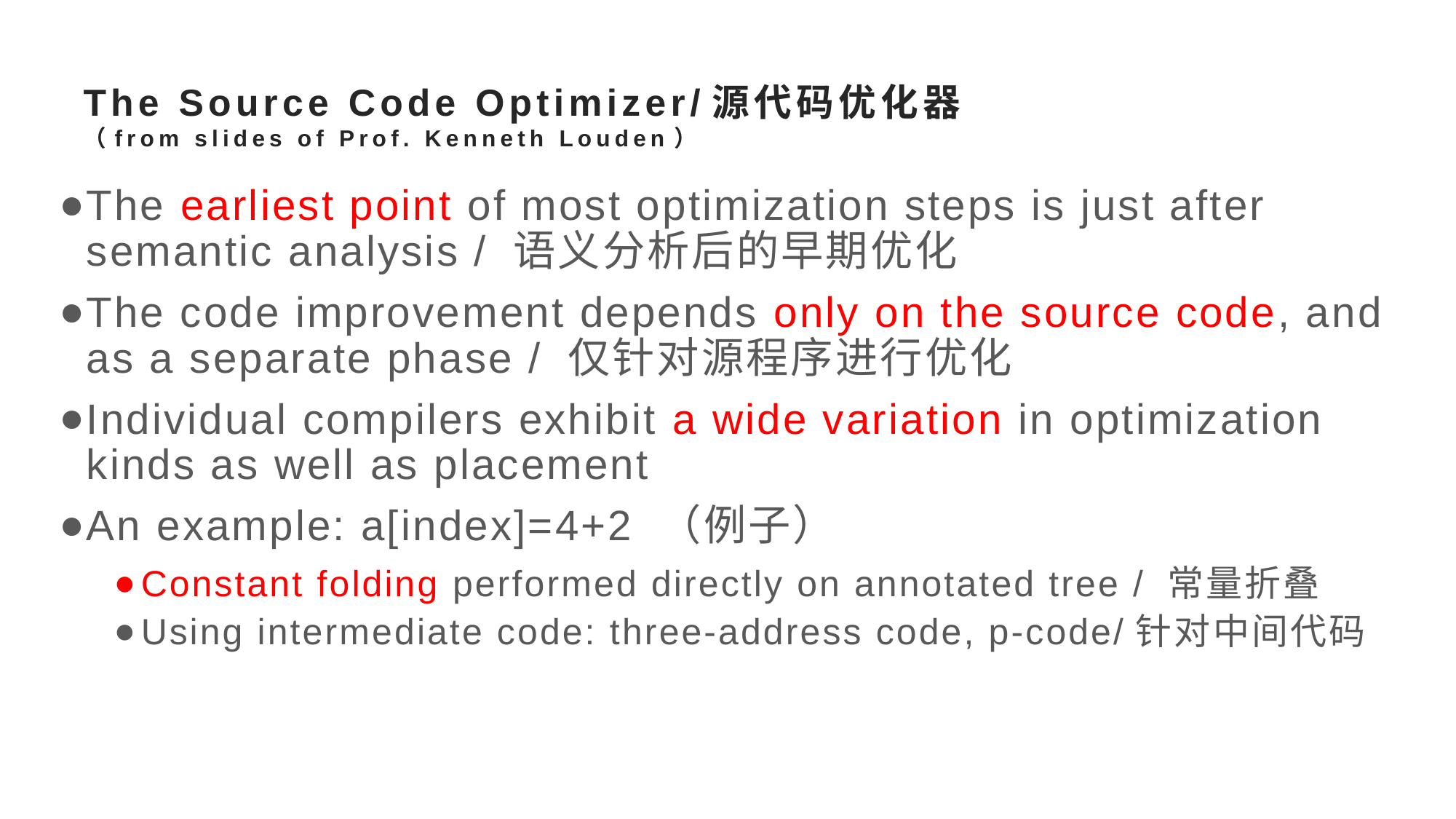

# The Source Code Optimizer/源代码优化器 （from slides of Prof. Kenneth Louden）
The earliest point of most optimization steps is just after semantic analysis / 语义分析后的早期优化
The code improvement depends only on the source code, and as a separate phase / 仅针对源程序进行优化
Individual compilers exhibit a wide variation in optimization kinds as well as placement
An example: a[index]=4+2 （例子）
Constant folding performed directly on annotated tree / 常量折叠
Using intermediate code: three-address code, p-code/针对中间代码